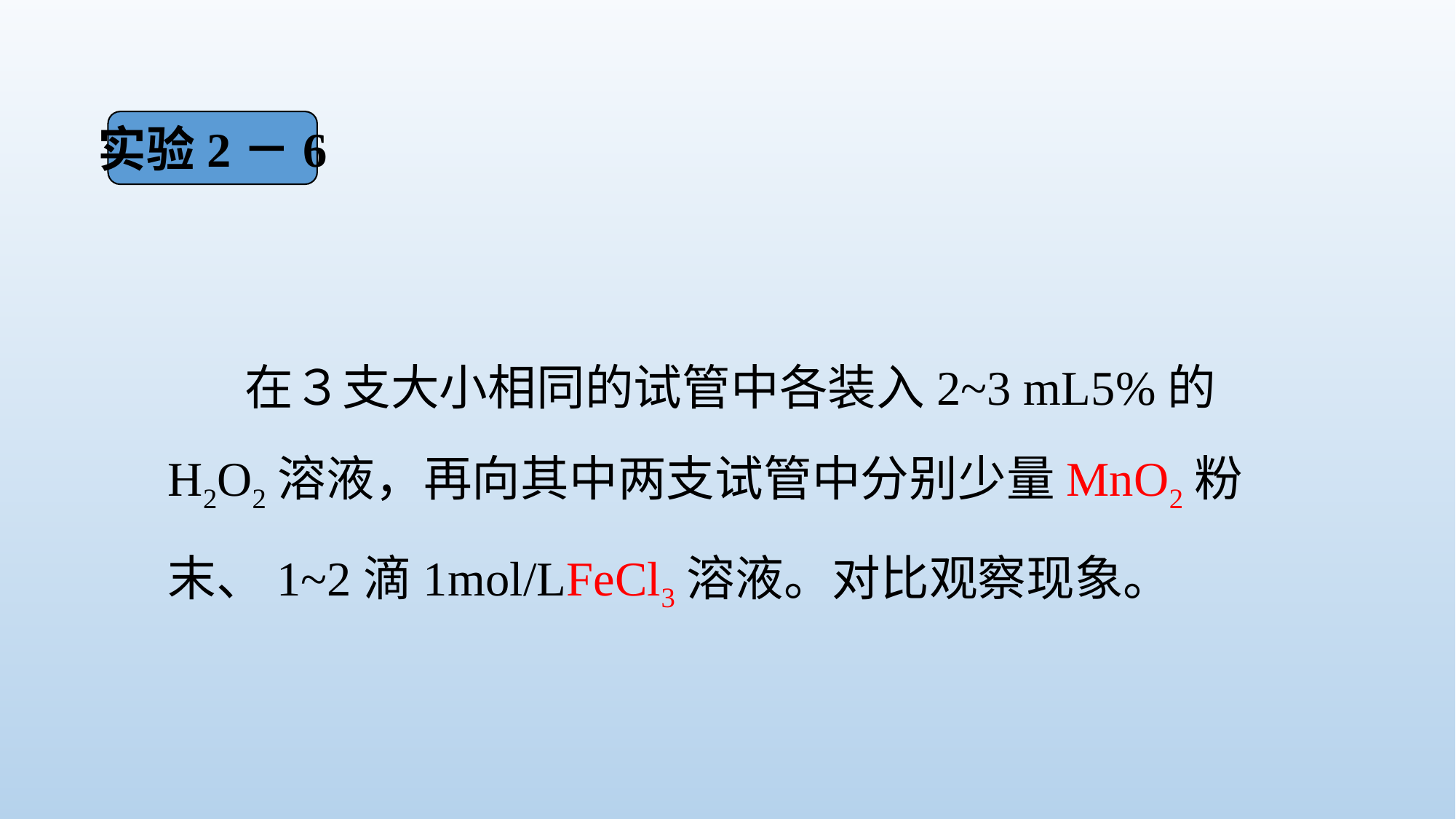

实验2－6
      在３支大小相同的试管中各装入2~3 mL5%的H2O2溶液，再向其中两支试管中分别少量MnO2粉末、1~2滴1mol/LFeCl3溶液。对比观察现象。